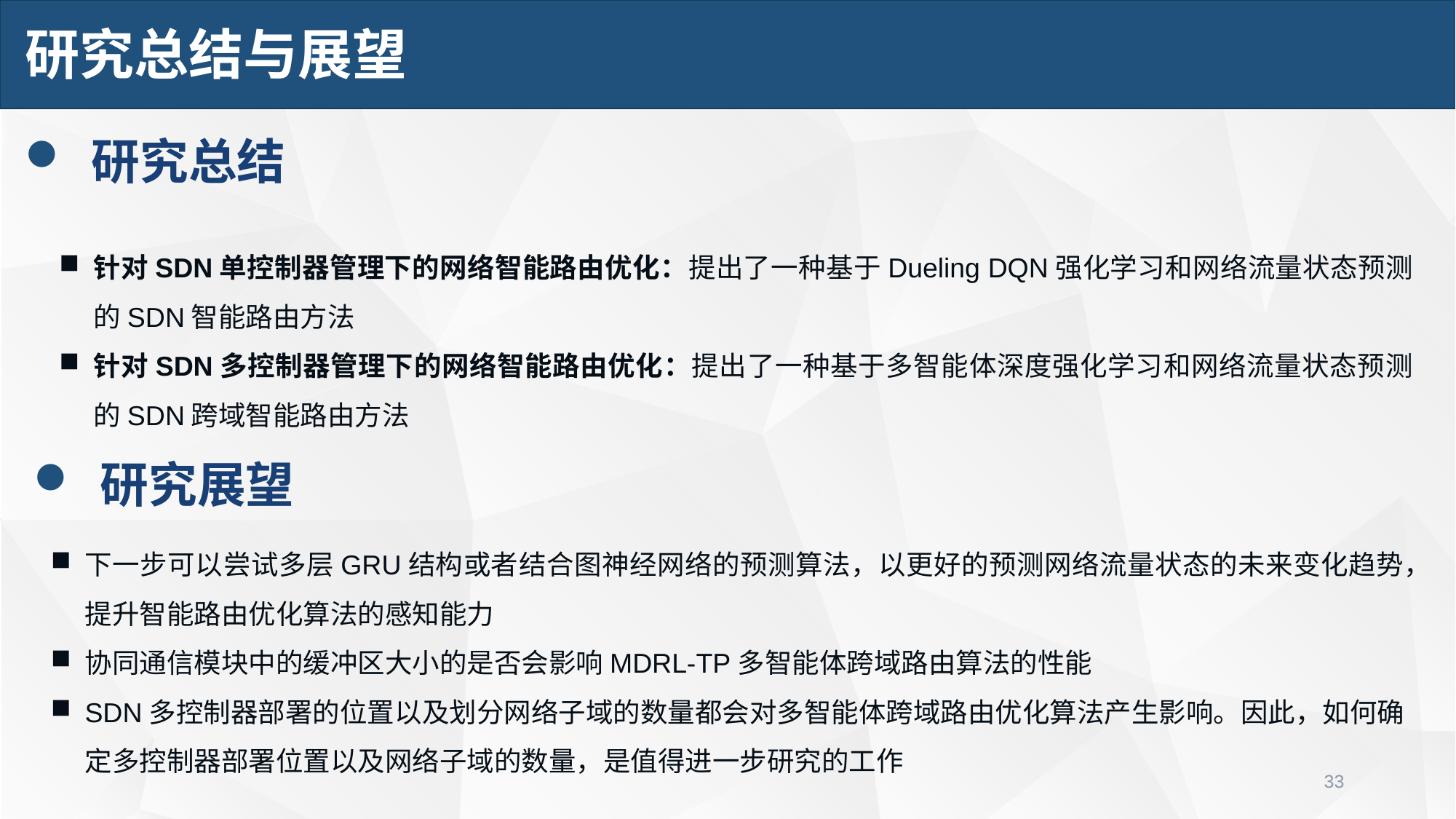

研究总结与展望
 研究总结
针对SDN单控制器管理下的网络智能路由优化：提出了一种基于Dueling DQN强化学习和网络流量状态预测的SDN智能路由方法
针对SDN多控制器管理下的网络智能路由优化：提出了一种基于多智能体深度强化学习和网络流量状态预测的SDN跨域智能路由方法
 研究展望
下一步可以尝试多层GRU结构或者结合图神经网络的预测算法，以更好的预测网络流量状态的未来变化趋势，提升智能路由优化算法的感知能力
协同通信模块中的缓冲区大小的是否会影响MDRL-TP多智能体跨域路由算法的性能
SDN多控制器部署的位置以及划分网络子域的数量都会对多智能体跨域路由优化算法产生影响。因此，如何确定多控制器部署位置以及网络子域的数量，是值得进一步研究的工作
33